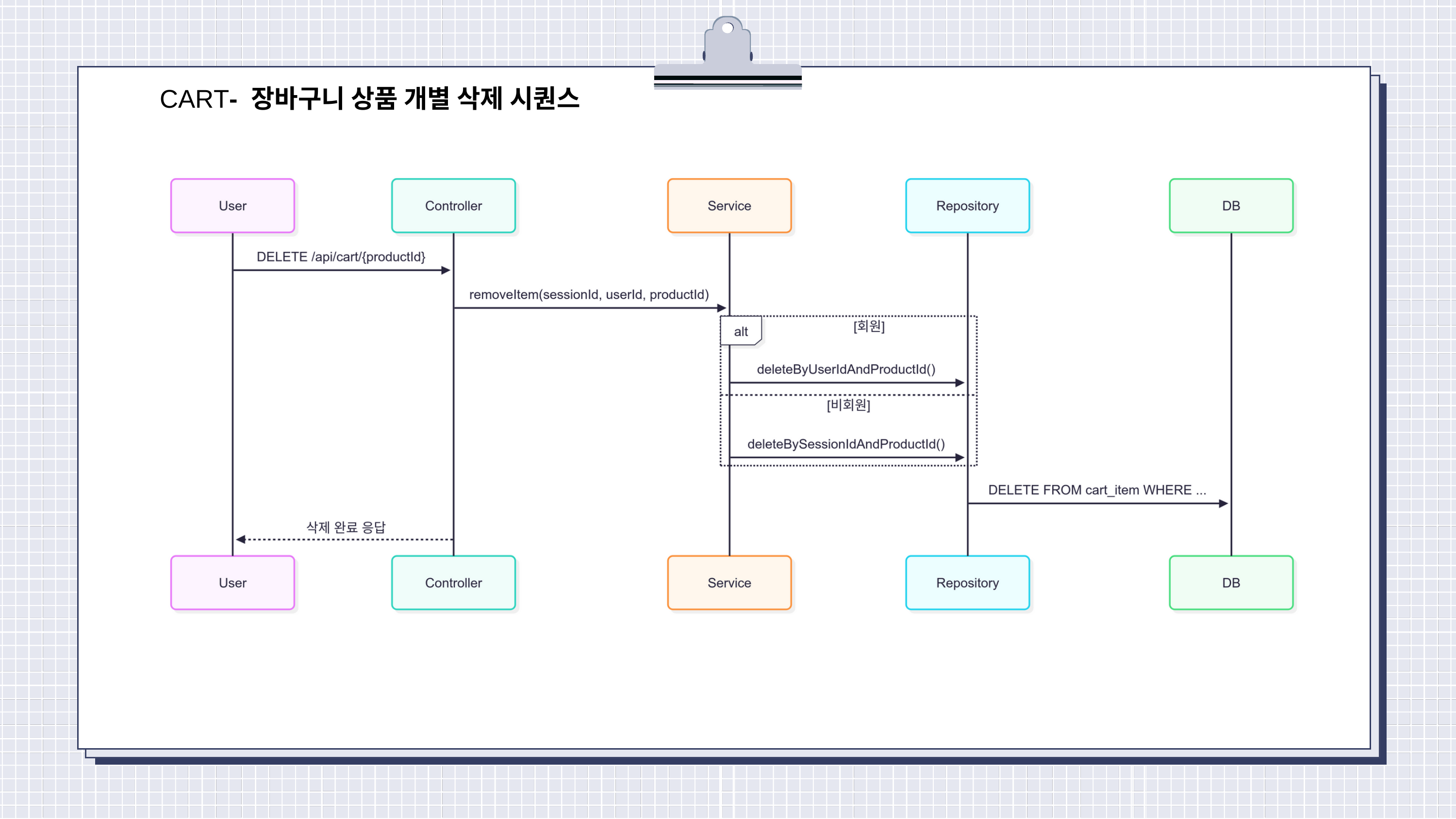

CART- 장바구니 상품 개별 삭제 시퀀스

진행 상황 요약